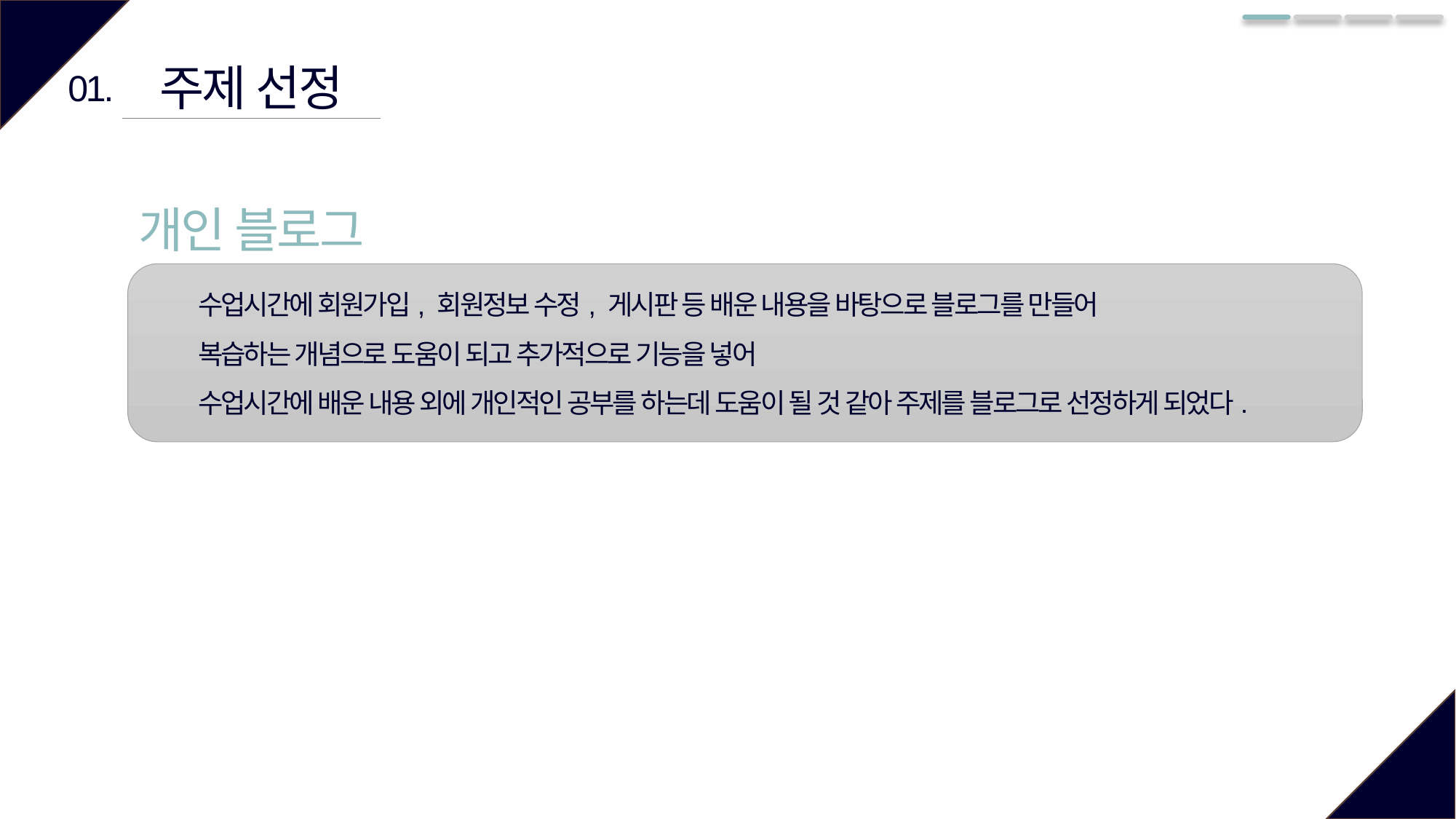

주제 선정
01.
개인 블로그

수업시간에 회원가입, 회원정보 수정, 게시판 등 배운 내용을 바탕으로 블로그를 만들어
복습하는 개념으로 도움이 되고 추가적으로 기능을 넣어
수업시간에 배운 내용 외에 개인적인 공부를 하는데 도움이 될 것 같아 주제를 블로그로 선정하게 되었다.